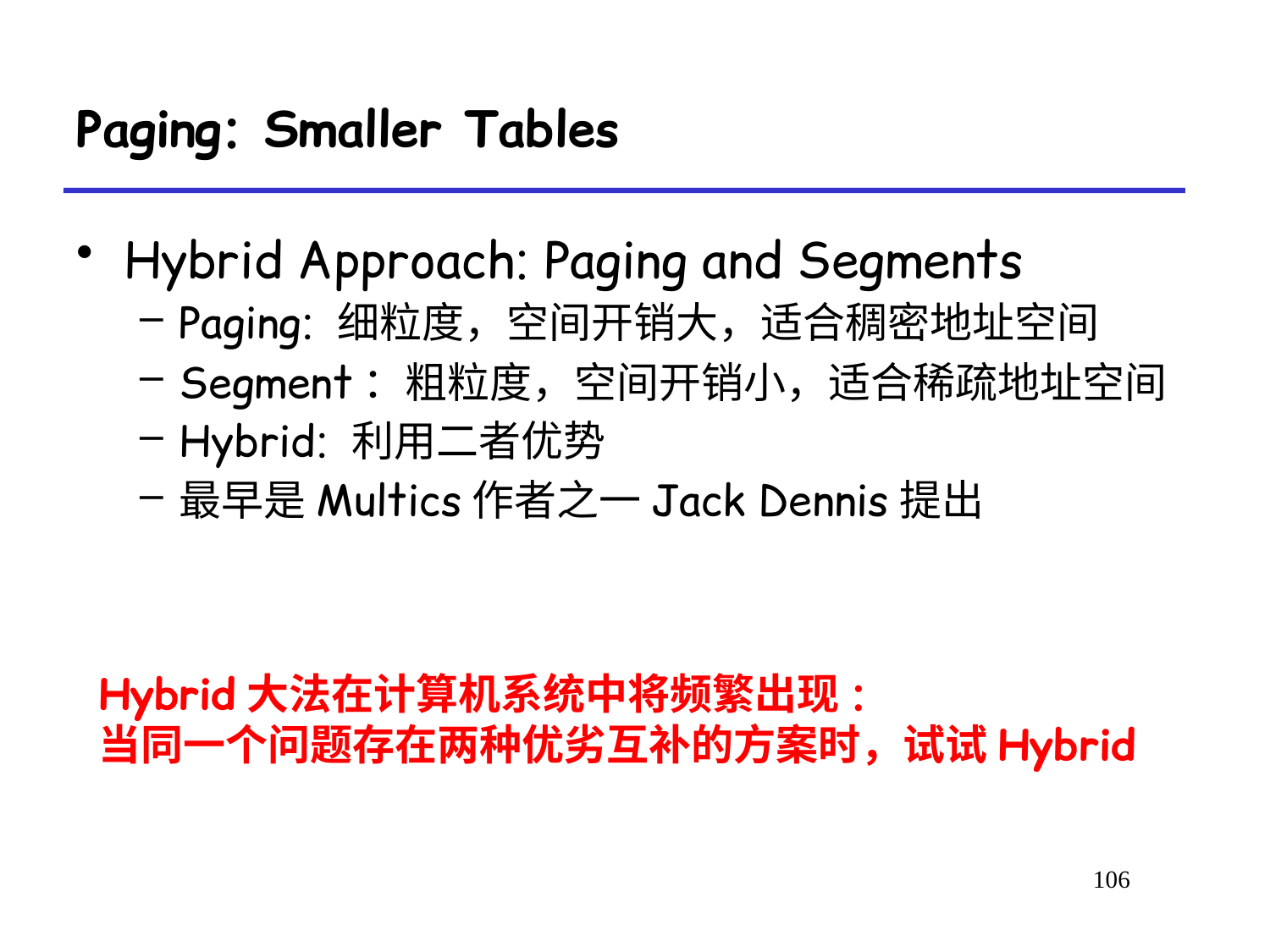

# Paging: Smaller Tables
Hybrid Approach: Paging and Segments
Paging: 细粒度，空间开销大，适合稠密地址空间
Segment：粗粒度，空间开销小，适合稀疏地址空间
Hybrid: 利用二者优势
最早是Multics作者之一Jack Dennis提出

Hybrid大法在计算机系统中将频繁出现:
当同一个问题存在两种优劣互补的方案时，试试Hybrid
106